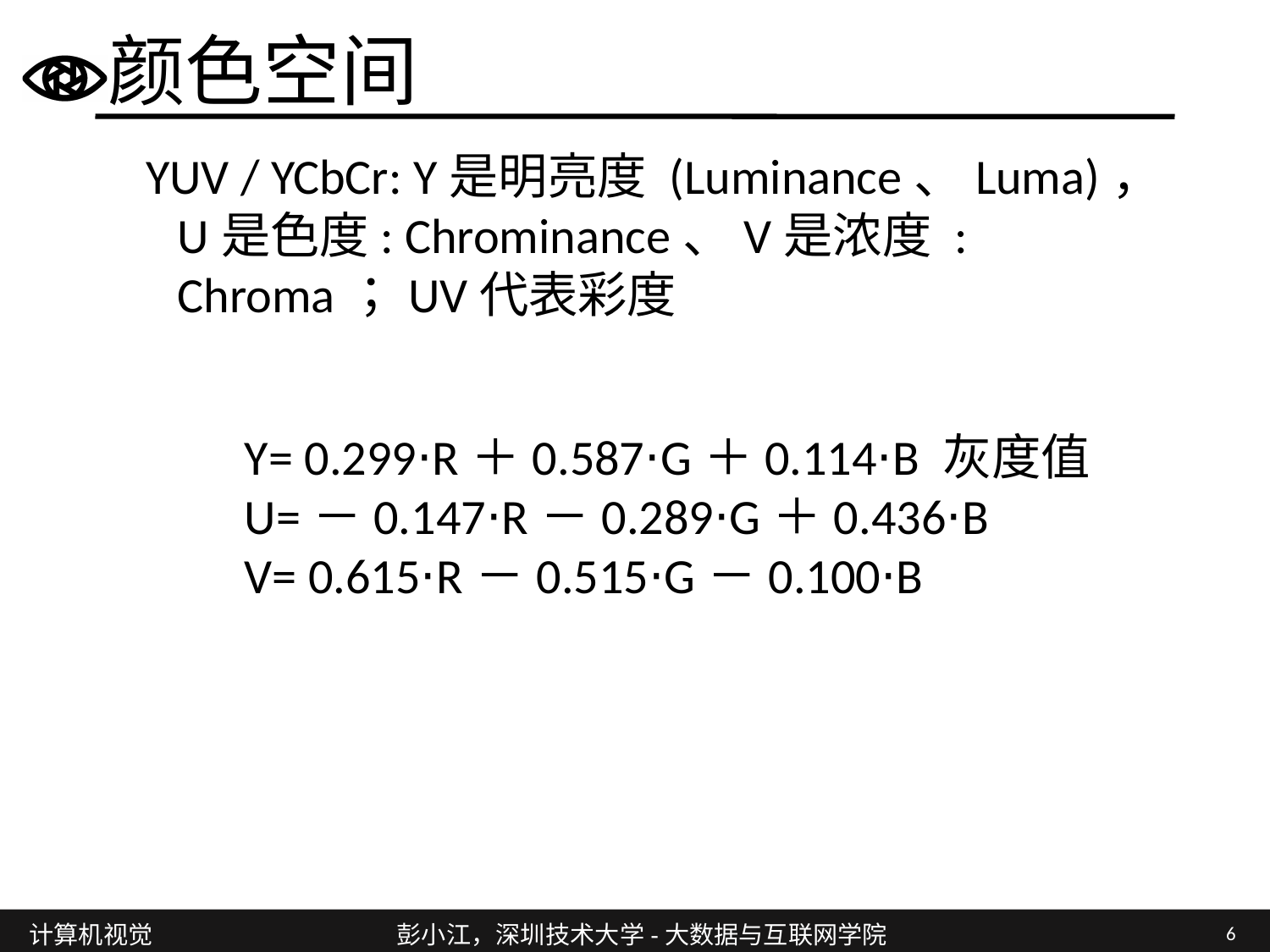

# 颜色空间
YUV / YCbCr: Y是明亮度 (Luminance、Luma)，U是色度: Chrominance、V是浓度 : Chroma；UV代表彩度

Y= 0.299⋅R＋0.587⋅G＋0.114⋅B 灰度值
U=－0.147⋅R－0.289⋅G＋0.436⋅B 
V= 0.615⋅R－0.515⋅G－0.100⋅B